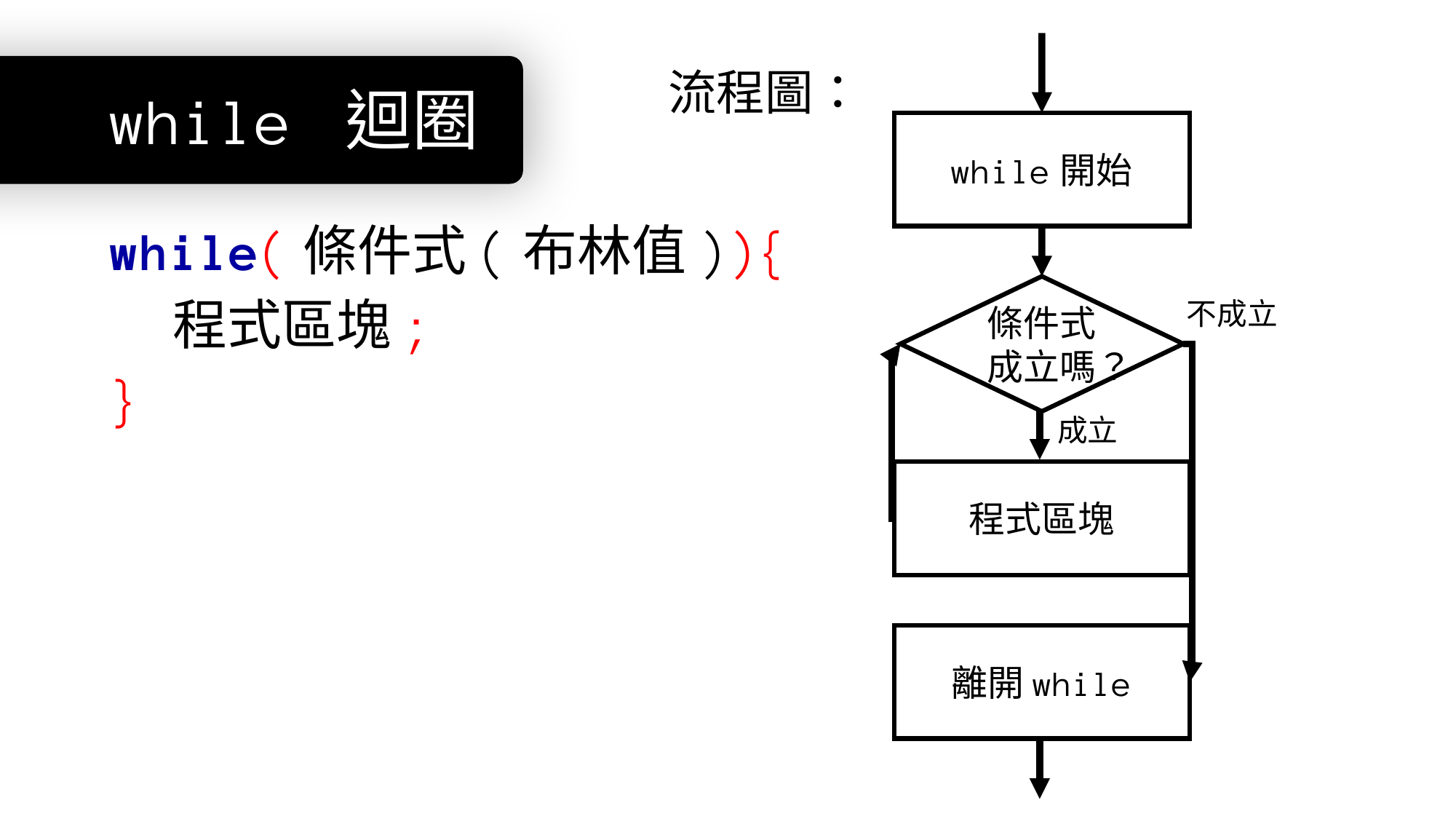

# while 迴圈

流程圖：
while開始
while(條件式(布林值)){
    程式區塊;
}

條件式成立嗎？
不成立
成立
程式區塊
離開while